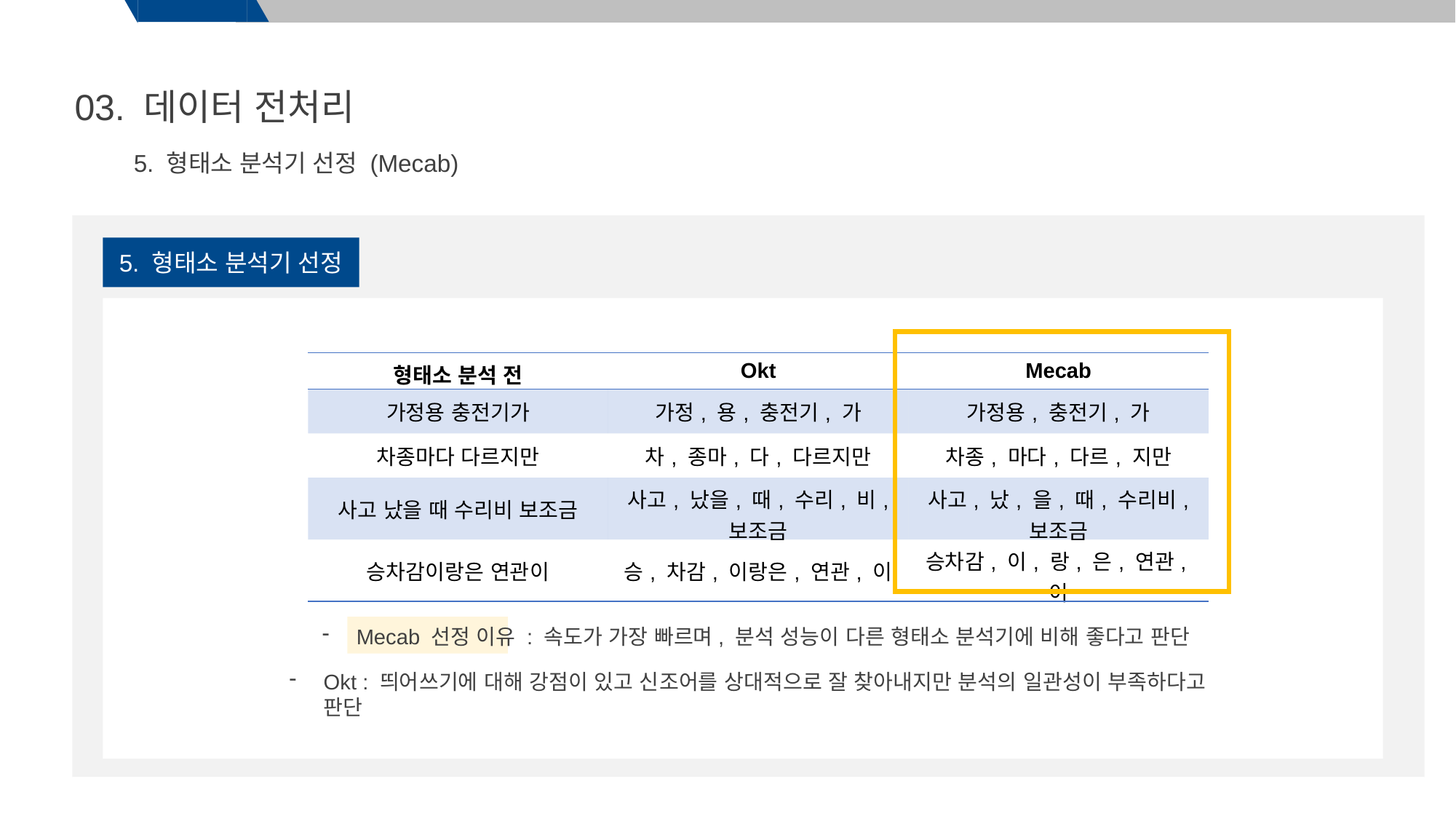

03. 데이터 전처리
5. 형태소 분석기 선정 (Mecab)

5. 형태소 분석기 선정

| 형태소 분석 전 | Okt | Mecab |
| --- | --- | --- |
| 가정용 충전기가 | 가정, 용, 충전기, 가 | 가정용, 충전기, 가 |
| 차종마다 다르지만 | 차, 종마, 다, 다르지만 | 차종, 마다, 다르, 지만 |
| 사고 났을 때 수리비 보조금 | 사고, 났을, 때, 수리, 비, 보조금 | 사고, 났, 을, 때, 수리비, 보조금 |
| 승차감이랑은 연관이 | 승, 차감, 이랑은, 연관, 이 | 승차감, 이, 랑, 은, 연관,이 |

Mecab 선정 이유 : 속도가 가장 빠르며, 분석 성능이 다른 형태소 분석기에 비해 좋다고 판단
Okt : 띄어쓰기에 대해 강점이 있고 신조어를 상대적으로 잘 찾아내지만 분석의 일관성이 부족하다고 판단